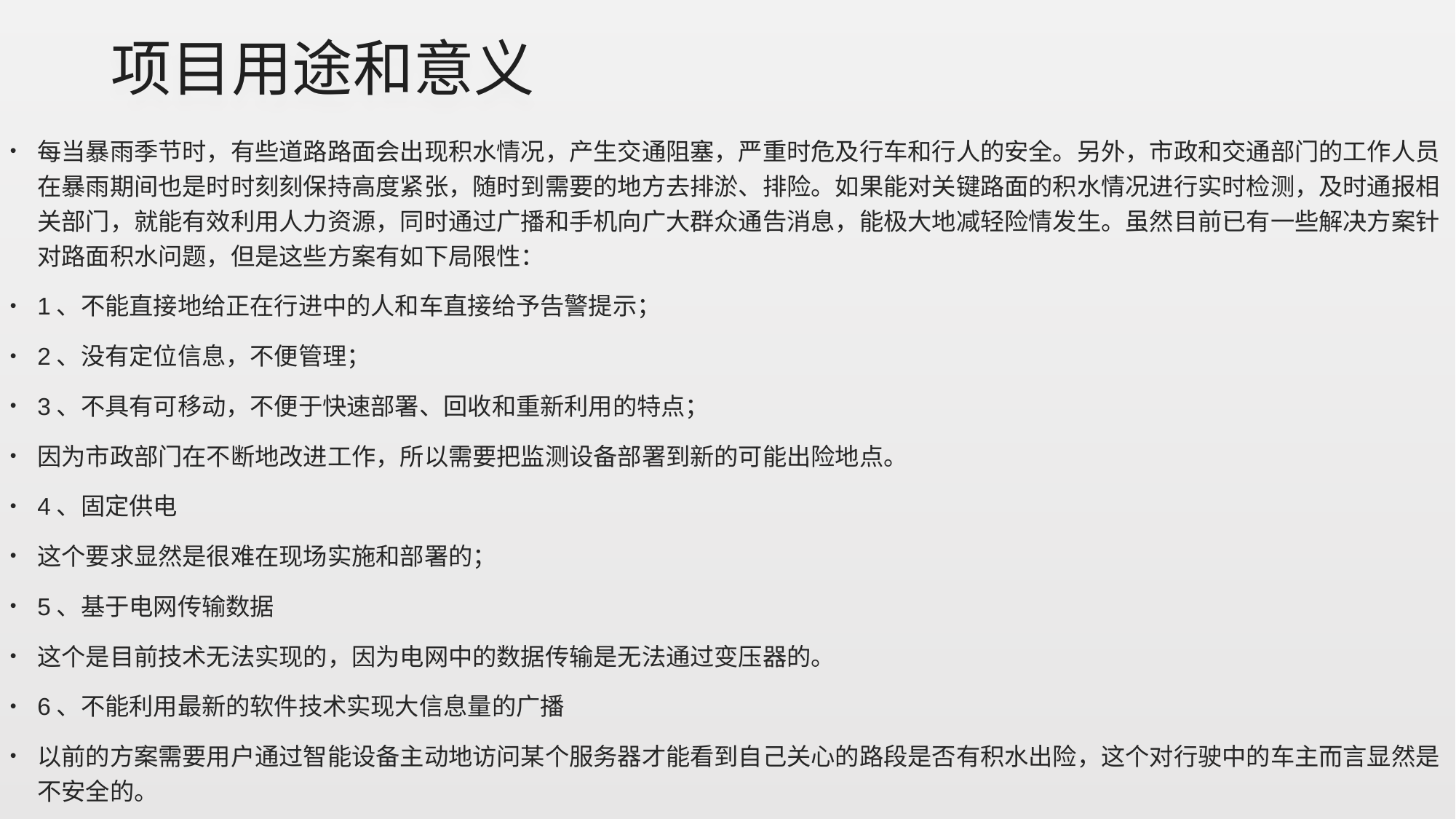

# 项目用途和意义
每当暴雨季节时，有些道路路面会出现积水情况，产生交通阻塞，严重时危及行车和行人的安全。另外，市政和交通部门的工作人员在暴雨期间也是时时刻刻保持高度紧张，随时到需要的地方去排淤、排险。如果能对关键路面的积水情况进行实时检测，及时通报相关部门，就能有效利用人力资源，同时通过广播和手机向广大群众通告消息，能极大地减轻险情发生。虽然目前已有一些解决方案针对路面积水问题，但是这些方案有如下局限性：
1、不能直接地给正在行进中的人和车直接给予告警提示；
2、没有定位信息，不便管理；
3、不具有可移动，不便于快速部署、回收和重新利用的特点；
因为市政部门在不断地改进工作，所以需要把监测设备部署到新的可能出险地点。
4、固定供电
这个要求显然是很难在现场实施和部署的；
5、基于电网传输数据
这个是目前技术无法实现的，因为电网中的数据传输是无法通过变压器的。
6、不能利用最新的软件技术实现大信息量的广播
以前的方案需要用户通过智能设备主动地访问某个服务器才能看到自己关心的路段是否有积水出险，这个对行驶中的车主而言显然是不安全的。